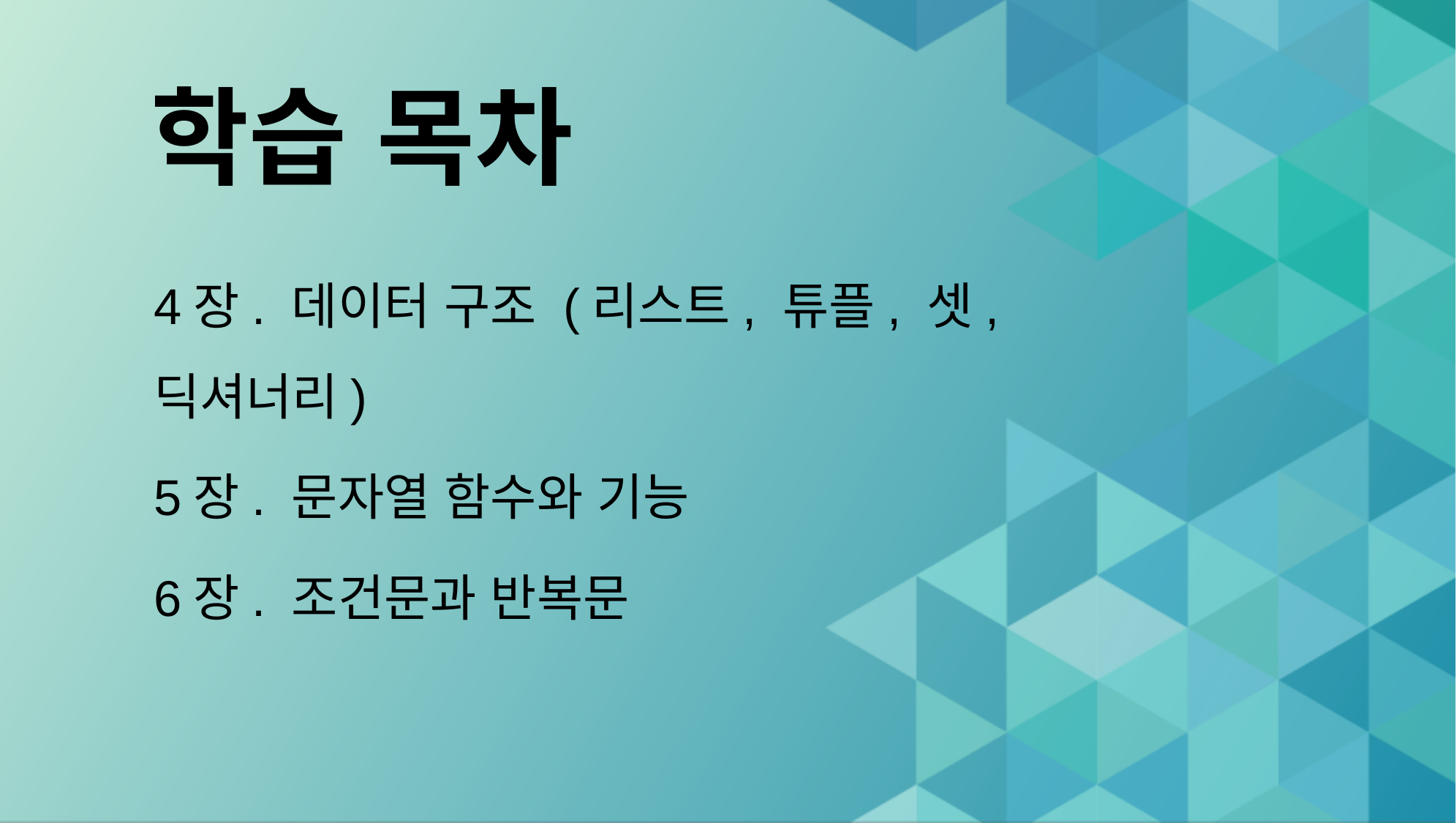

# 학습 목차
4장. 데이터 구조 (리스트, 튜플, 셋, 딕셔너리)
5장. 문자열 함수와 기능
6장. 조건문과 반복문